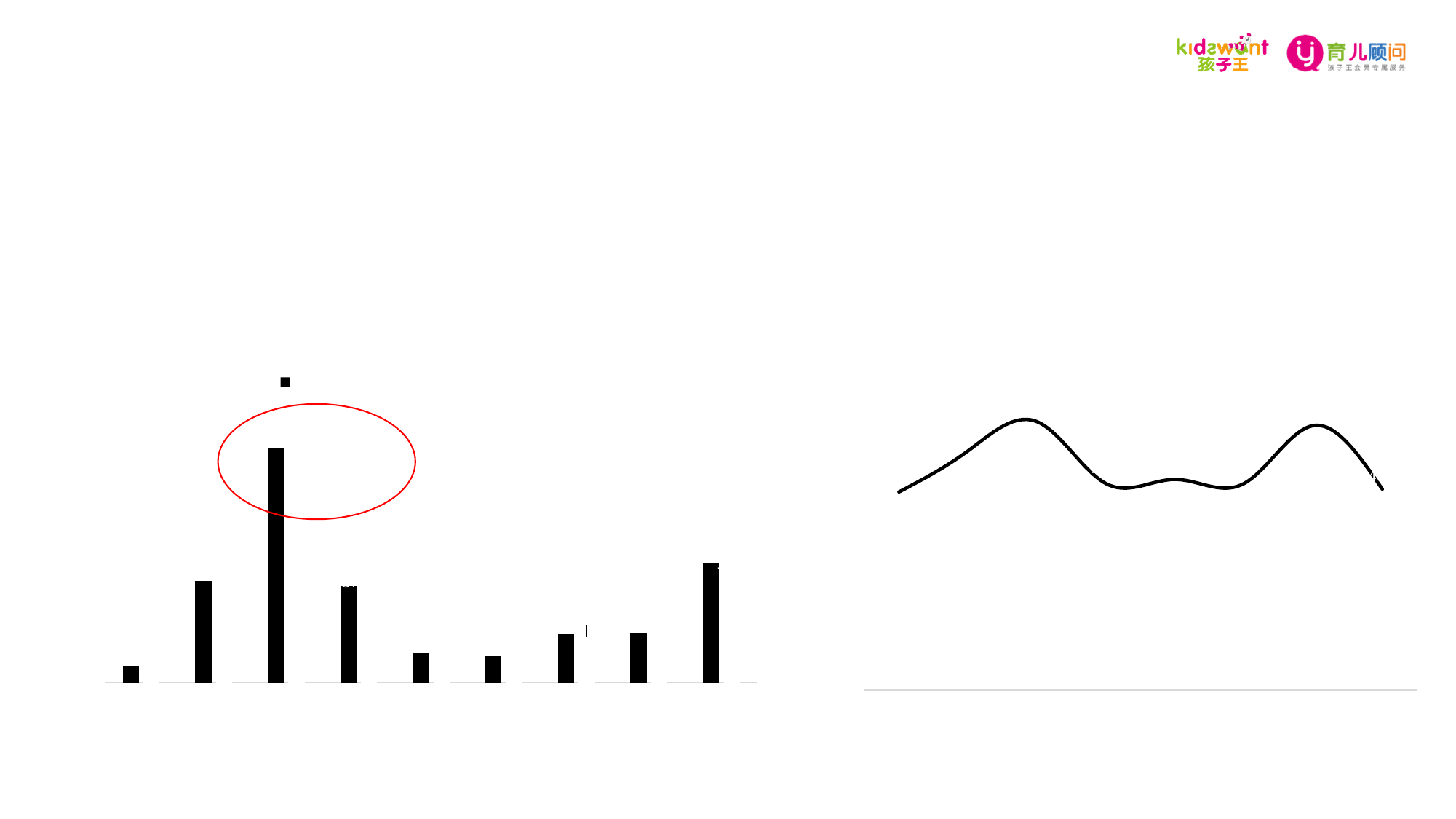

飞鹤客单价分析
中高端消费具有提升空间
飞鹤奶粉客单价平均水平基本在500-600之间，2017年7月客单短暂上升，8月客单价有所下降；
45%的飞鹤奶粉消费订单客单价集中在200-400元，11%集中在600-1000元，有开发成中高端会员的潜力；
17%的飞鹤奶粉客单价在1000元以上，高于奶粉类为15%，高端市场占比较好。

### Chart: 各月客单价变化

| Category | 客单价 |
|---|---|
| 201701 | 472.15 |
| 201702 | 570.0 |
| 201703 | 639.62 |
| 201704 | 491.86 |
| 201705 | 502.08 |
| 201706 | 492.45 |
| 201707 | 630.38 |
| 201708 | 478.69 |

### Chart: 客单价区间分布

| Category | 飞鹤订单占比 | 奶粉订单占比 |
|---|---|---|
| 0-100 | 0.0230388204123949 | 0.0185829394229982 |
| 100-200 | 0.140306416311485 | 0.182418844116398 |
| 200-300 | 0.324655377644665 | 0.166998752208244 |
| 300-400 | 0.133663556425911 | 0.225024497948385 |
| 400-500 | 0.0412394885381868 | 0.0859778140770113 |
| 500-600 | 0.0363245401835426 | 0.0432099836250025 |
| 600-800 | 0.0665437929578006 | 0.0637204849645733 |
| 800-1000 | 0.069193257305226 | 0.067990329109614 |
| 1000以上 | 0.165034750220789 | 0.146076354527774 |
着重将该部分会员提升至中高端